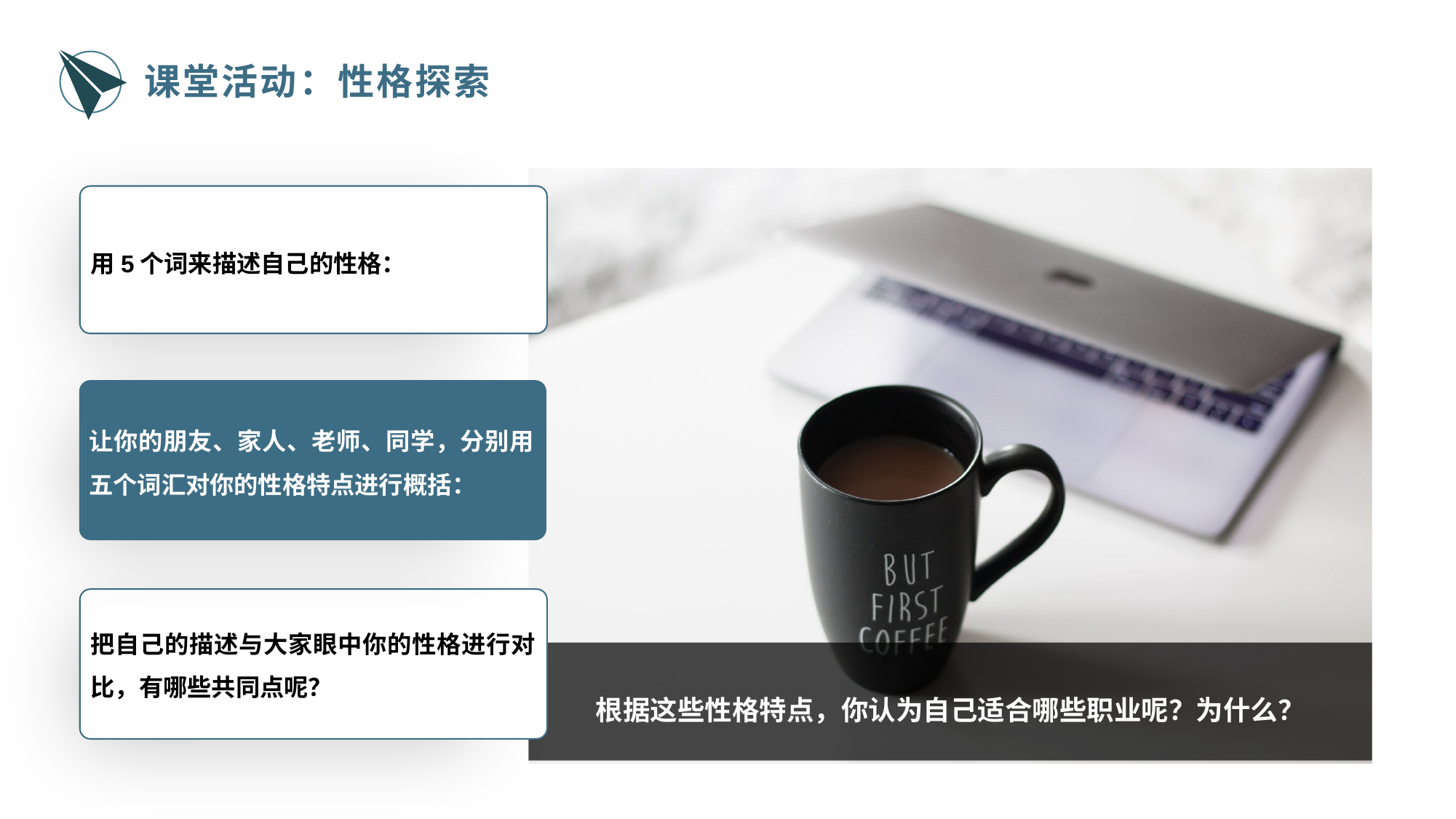

课堂活动：性格探索

用5个词来描述自己的性格：

让你的朋友、家人、老师、同学，分别用五个词汇对你的性格特点进行概括：

把自己的描述与大家眼中你的性格进行对比，有哪些共同点呢？
根据这些性格特点，你认为自己适合哪些职业呢？为什么？